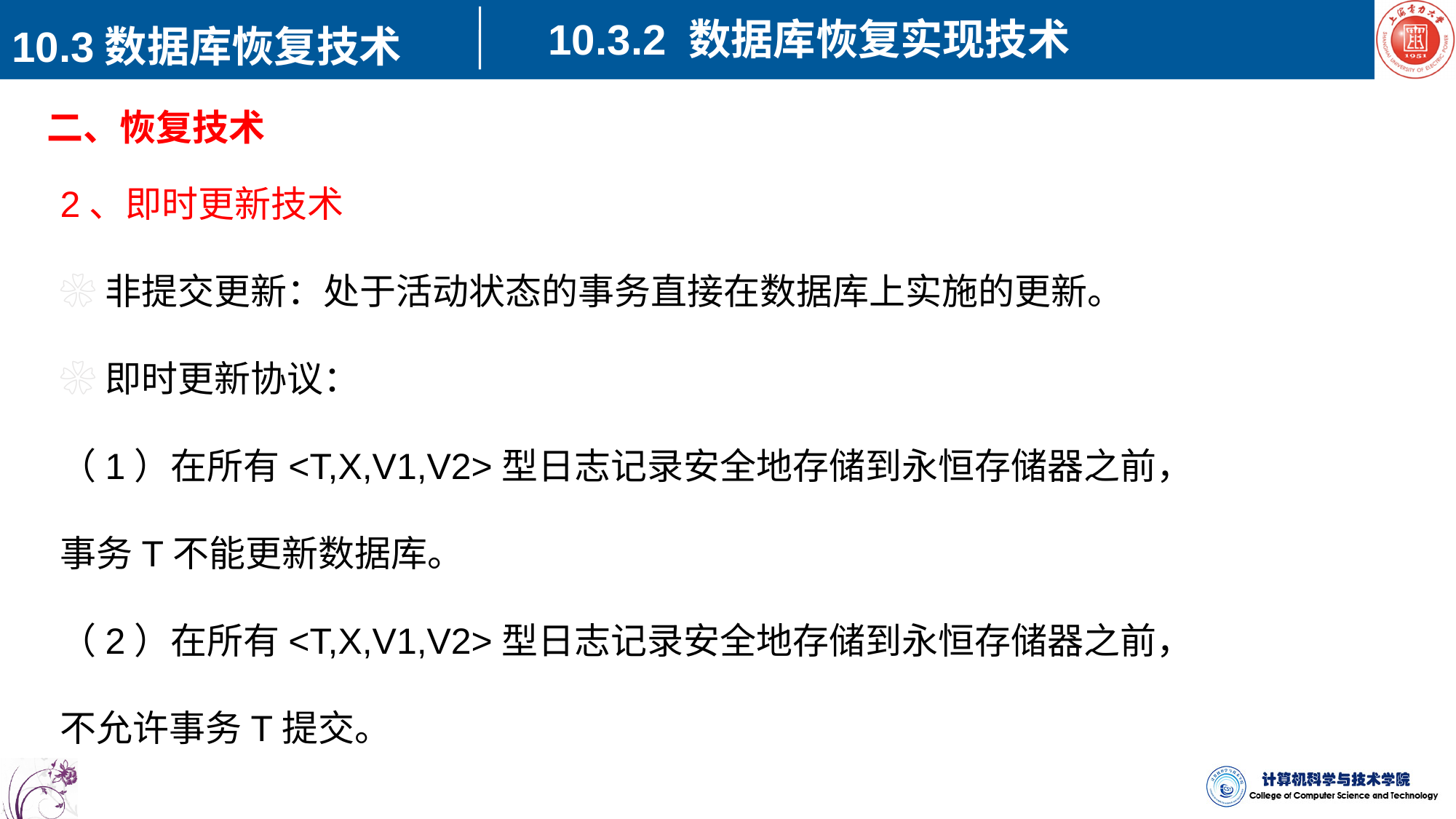

10.3.2 数据库恢复实现技术
10.3数据库恢复技术
二、恢复技术
2、即时更新技术
❀非提交更新：处于活动状态的事务直接在数据库上实施的更新。
❀即时更新协议：
（1）在所有<T,X,V1,V2>型日志记录安全地存储到永恒存储器之前，事务T不能更新数据库。
（2）在所有<T,X,V1,V2>型日志记录安全地存储到永恒存储器之前，不允许事务T提交。